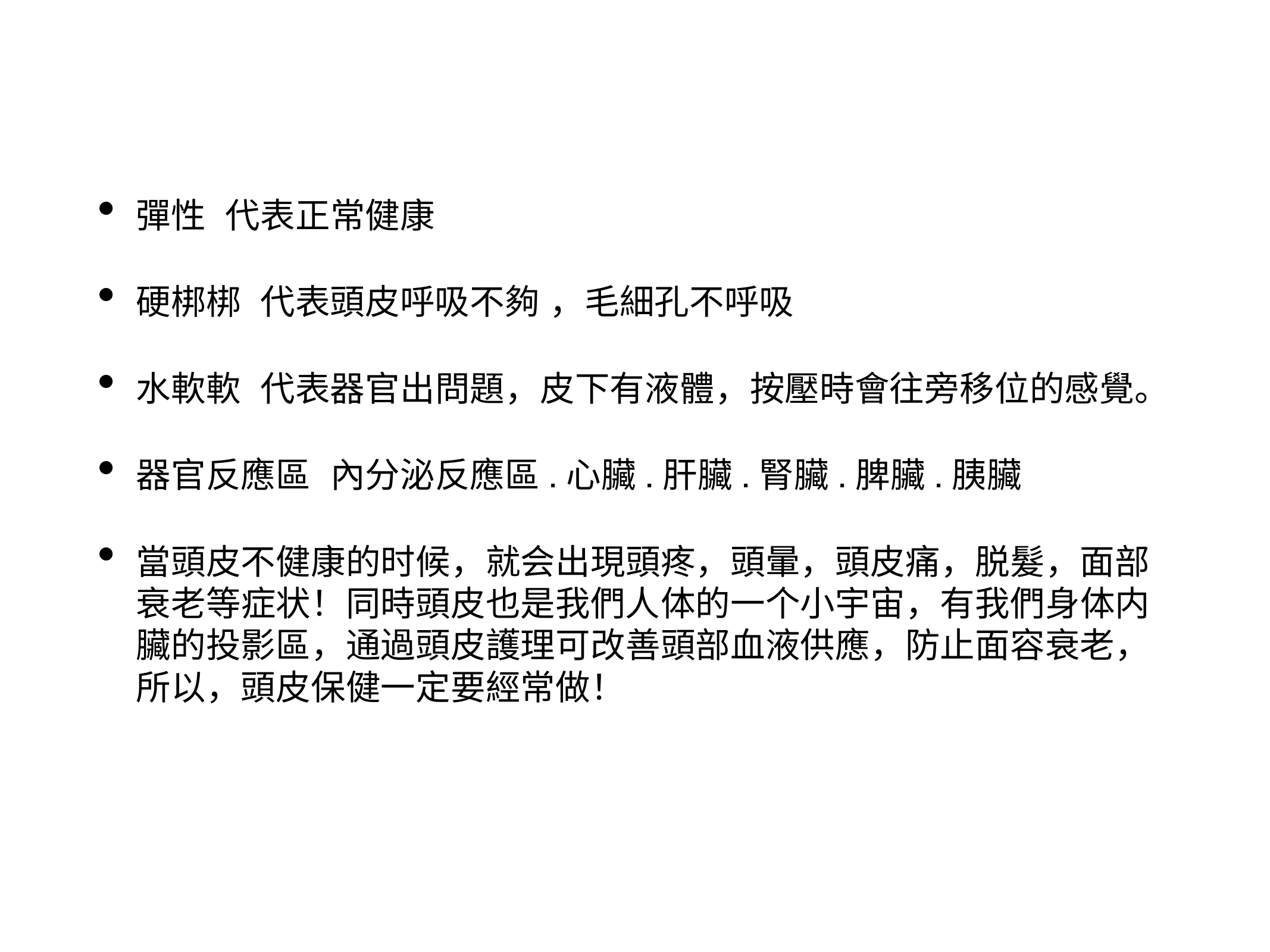

彈性  代表正常健康
硬梆梆  代表頭皮呼吸不夠 ，毛細孔不呼吸
水軟軟  代表器官出問題，皮下有液體，按壓時會往旁移位的感覺。
器官反應區  內分泌反應區.心臟.肝臟.腎臟.脾臟.胰臟
當頭皮不健康的时候，就会出現頭疼，頭暈，頭皮痛，脱髮，面部衰老等症状！同時頭皮也是我們人体的一个小宇宙，有我們身体内臟的投影區，通過頭皮護理可改善頭部血液供應，防止面容衰老，所以，頭皮保健一定要經常做！